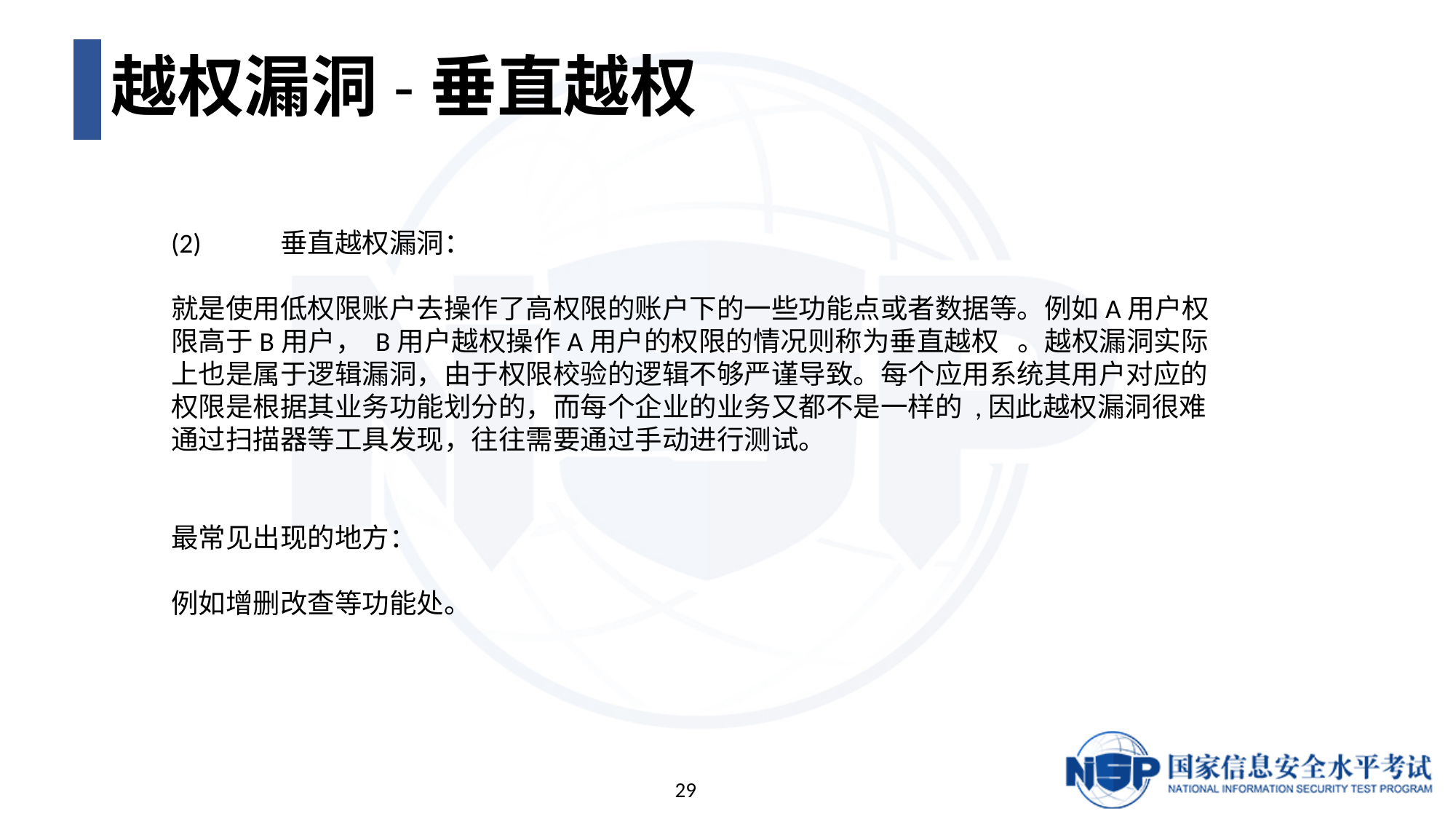

# 越权漏洞-垂直越权
(2)	垂直越权漏洞：

就是使用低权限账户去操作了高权限的账户下的一些功能点或者数据等。例如A用户权限高于B用户， B用户越权操作A用户的权限的情况则称为垂直越权   。越权漏洞实际上也是属于逻辑漏洞，由于权限校验的逻辑不够严谨导致。每个应用系统其用户对应的权限是根据其业务功能划分的，而每个企业的业务又都不是一样的 ,因此越权漏洞很难通过扫描器等工具发现，往往需要通过手动进行测试。

最常见出现的地方：

例如增删改查等功能处。